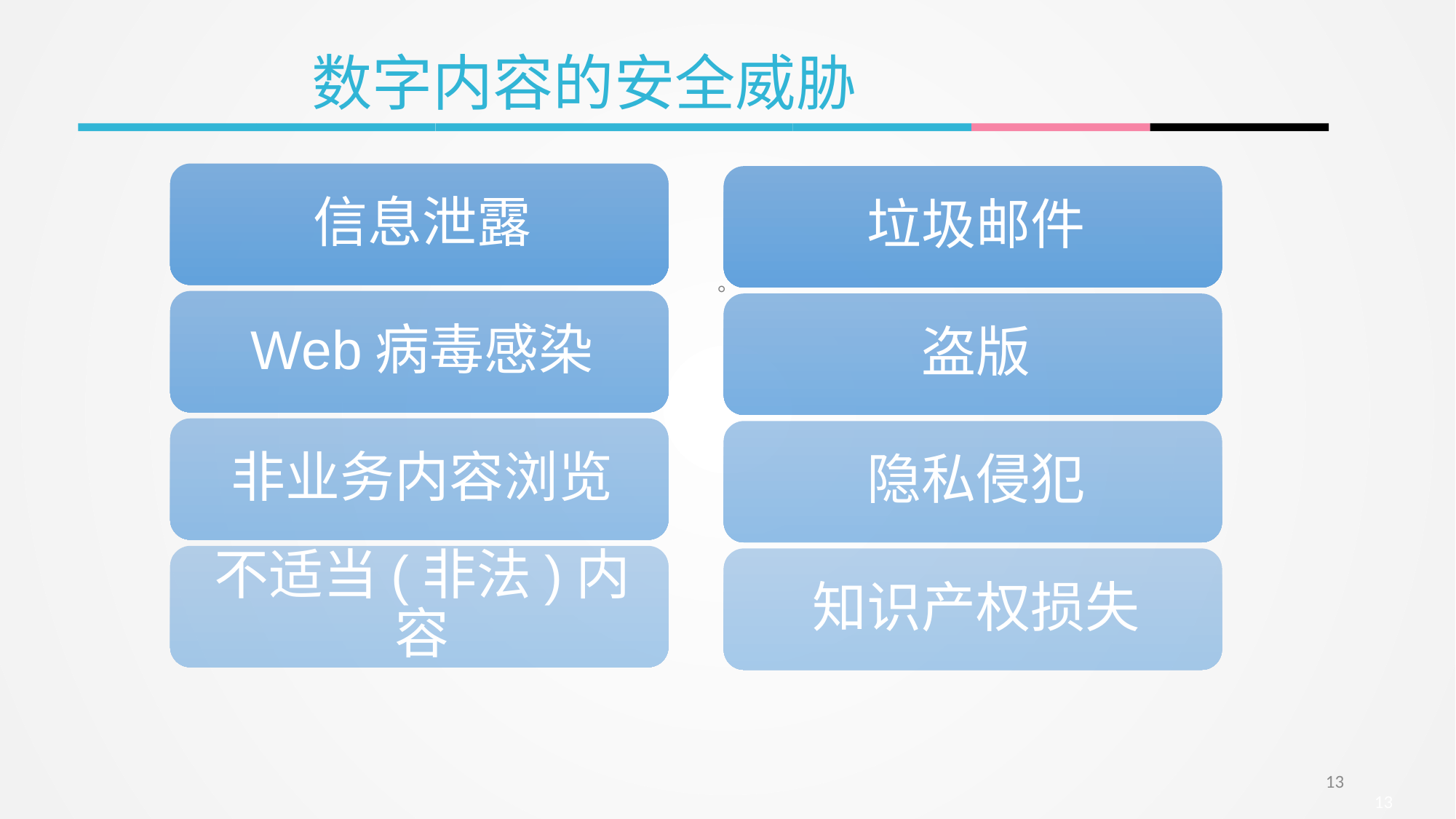

数字内容的安全威胁

信息泄露
Web病毒感染
非业务内容浏览
不适当(非法)内容
垃圾邮件
盗版
隐私侵犯
知识产权损失
。

13
13